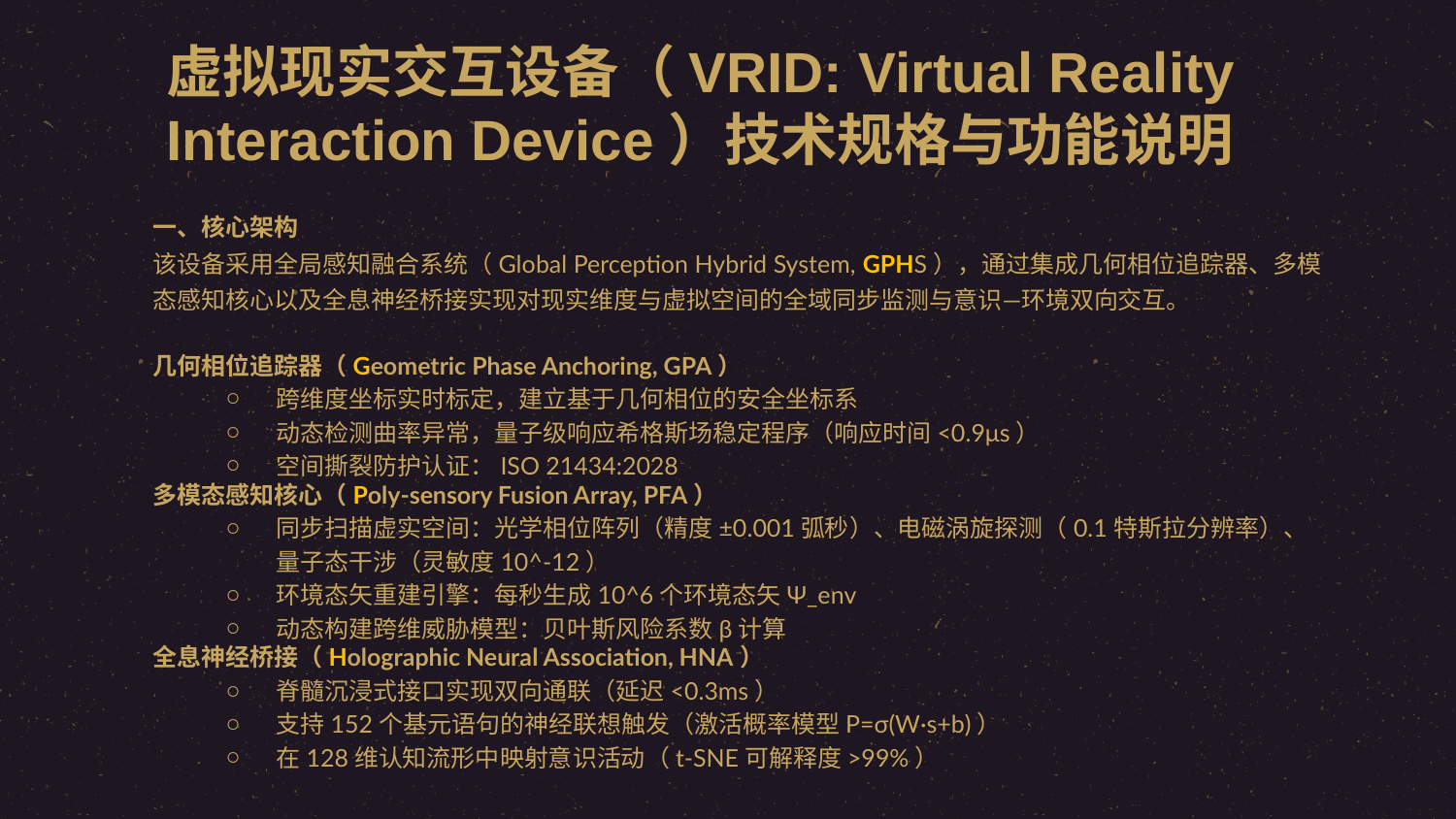

# 虚拟现实交互设备（VRID: Virtual Reality Interaction Device）技术规格与功能说明
一、核心架构
该设备采用​​全局感知融合系统（Global Perception Hybrid System, GPHS）​​，通过集成​​几何相位追踪器​​、​​多模态感知核心​​以及​​全息神经桥接​​实现对现实维度与虚拟空间的全域同步监测与意识—环境双向交互。

几何相位追踪器（Geometric Phase Anchoring, GPA）
跨维度坐标实时标定，建立基于几何相位的安全坐标系
动态检测曲率异常，量子级响应希格斯场稳定程序（响应时间<0.9μs）
空间撕裂防护认证：ISO 21434:2028
多模态感知核心（Poly-sensory Fusion Array, PFA）
同步扫描虚实空间：光学相位阵列（精度±0.001弧秒）、电磁涡旋探测（0.1特斯拉分辨率）、量子态干涉（灵敏度10^-12）
环境态矢重建引擎：每秒生成10^6个环境态矢Ψ_env
动态构建跨维威胁模型：贝叶斯风险系数β计算
全息神经桥接（Holographic Neural Association, HNA）
脊髓沉浸式接口实现双向通联（延迟<0.3ms）
支持152个基元语句的神经联想触发（激活概率模型P=σ(W·s+b)）
在128维认知流形中映射意识活动（t-SNE可解释度>99%）